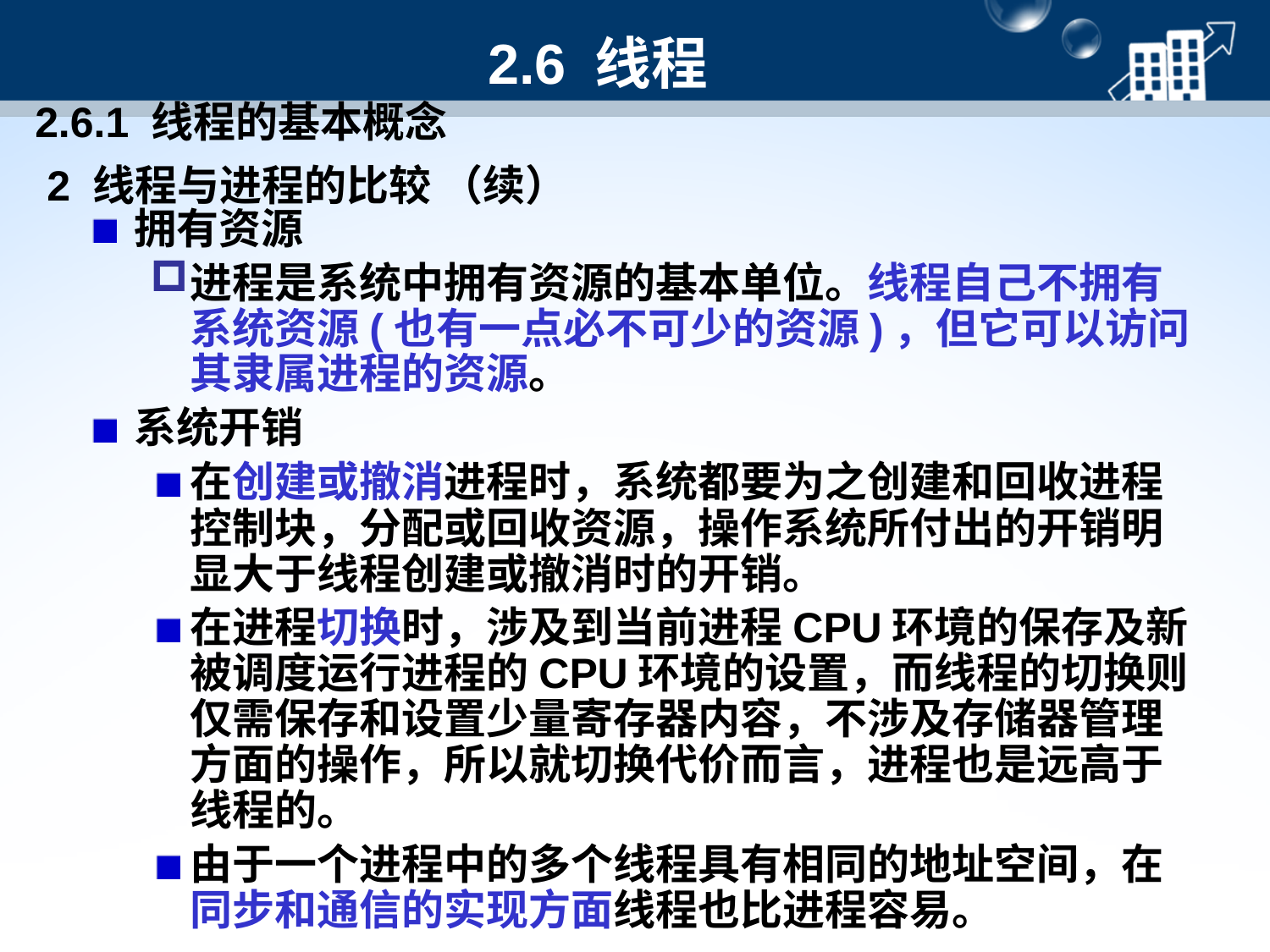

# 2.6 线程
2.6.1 线程的基本概念
2 线程与进程的比较 （续）
拥有资源
进程是系统中拥有资源的基本单位。线程自己不拥有系统资源(也有一点必不可少的资源)，但它可以访问其隶属进程的资源。
系统开销
在创建或撤消进程时，系统都要为之创建和回收进程控制块，分配或回收资源，操作系统所付出的开销明显大于线程创建或撤消时的开销。
在进程切换时，涉及到当前进程CPU环境的保存及新被调度运行进程的CPU环境的设置，而线程的切换则仅需保存和设置少量寄存器内容，不涉及存储器管理方面的操作，所以就切换代价而言，进程也是远高于线程的。
由于一个进程中的多个线程具有相同的地址空间，在同步和通信的实现方面线程也比进程容易。